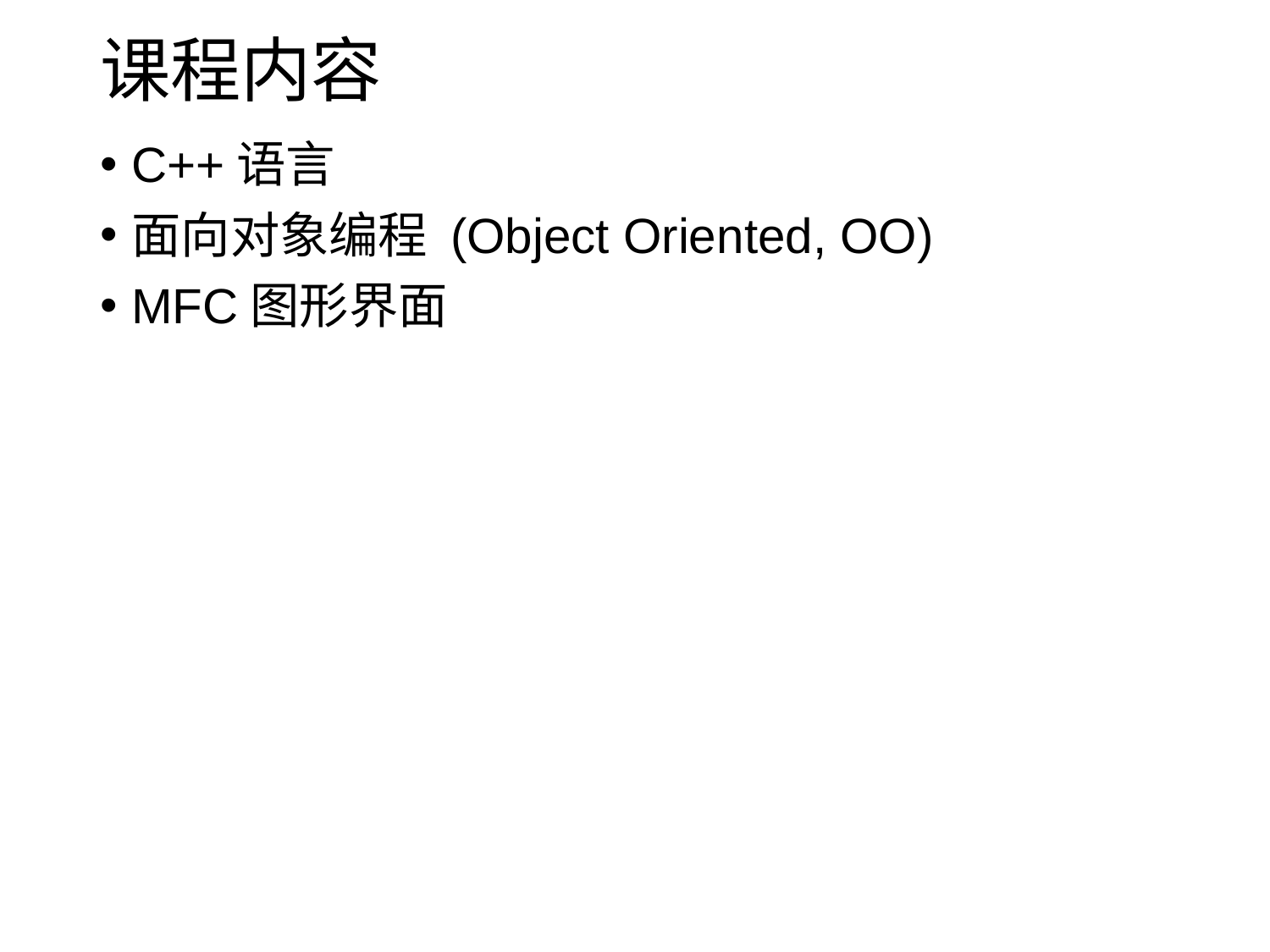

# 课程内容
C++语言
面向对象编程 (Object Oriented, OO)
MFC图形界面